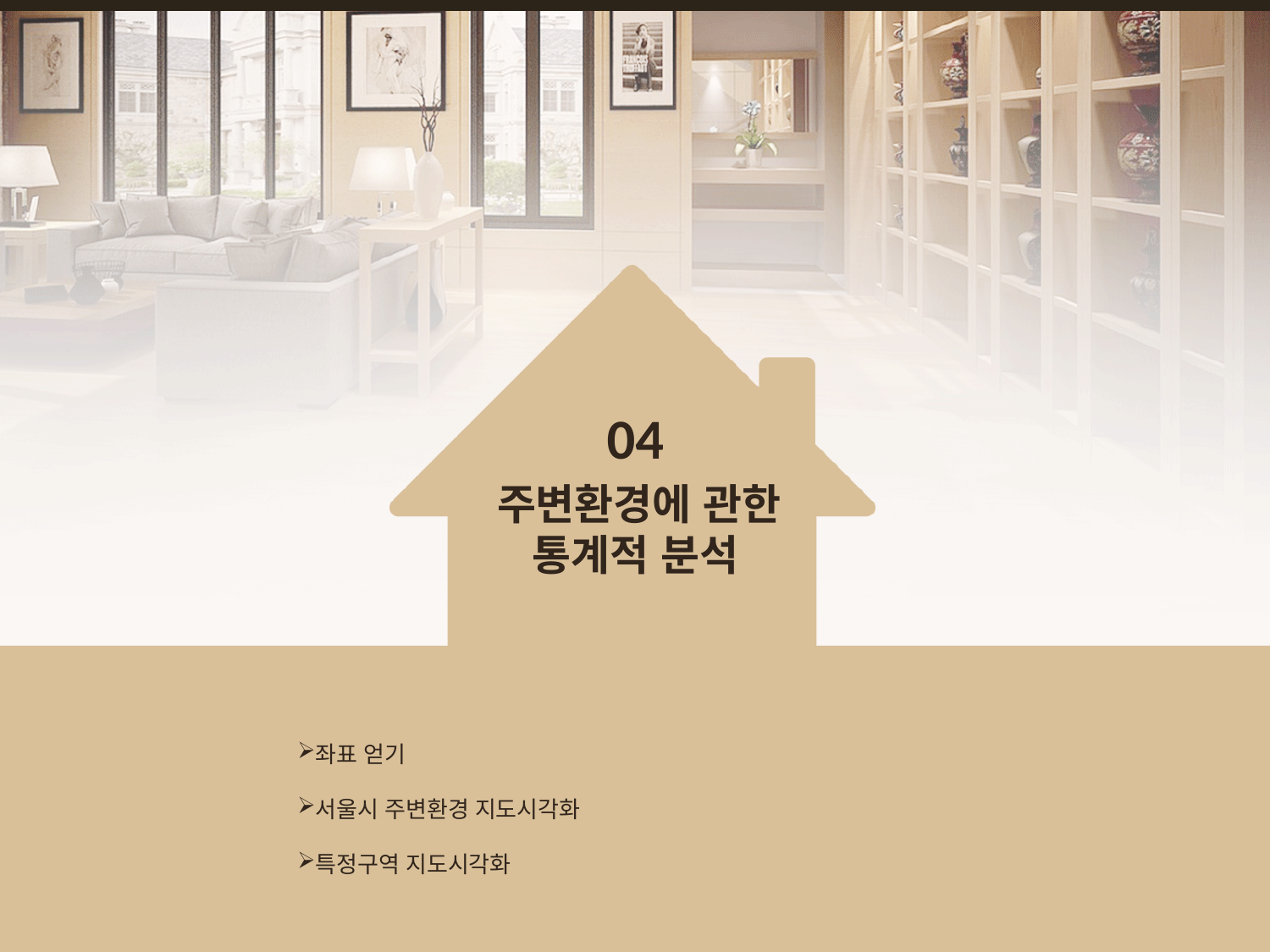

04
 주변환경에 관한
통계적 분석

좌표 얻기
서울시 주변환경 지도시각화
특정구역 지도시각화